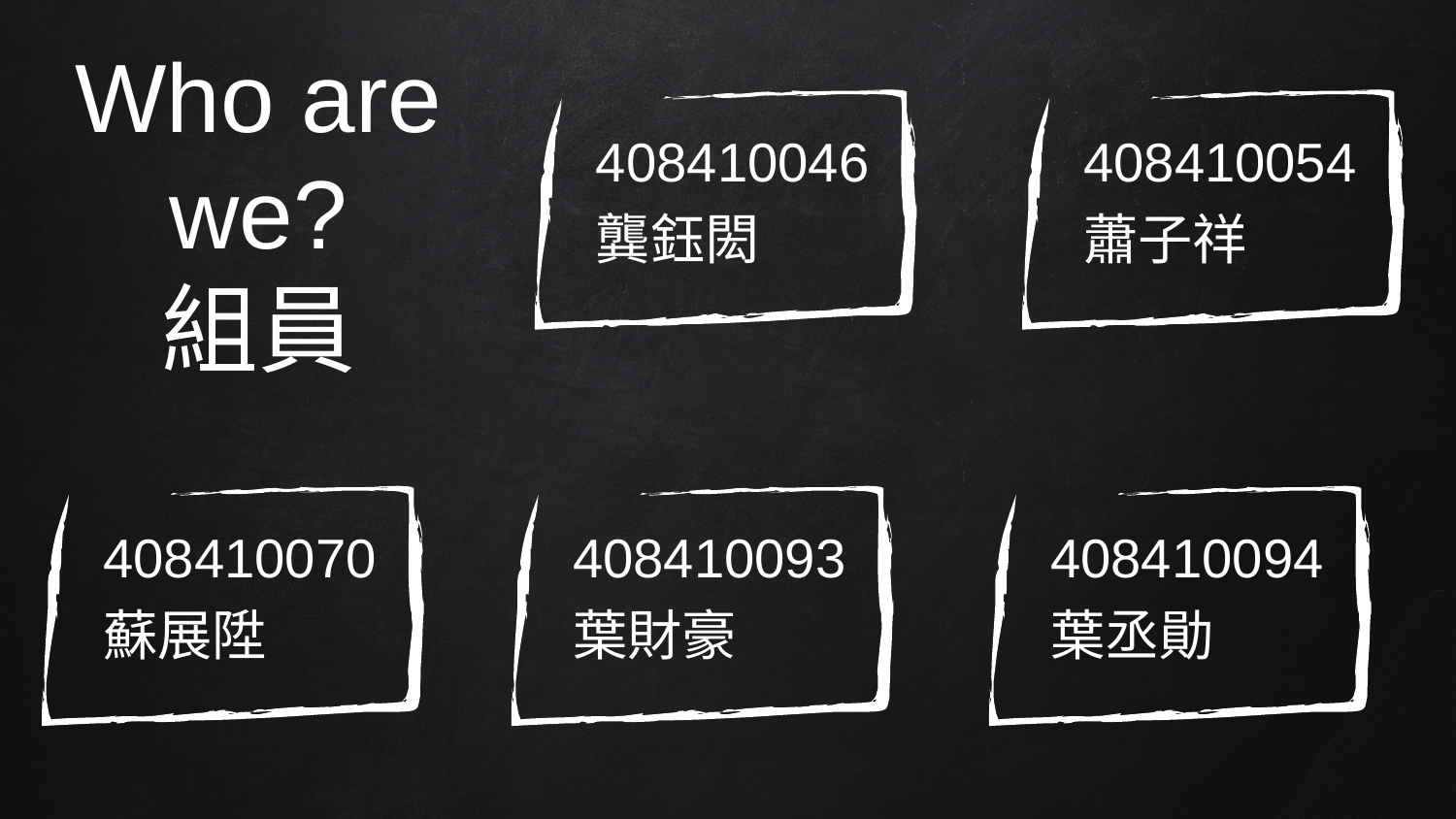

# Who are we?
組員

408410046
龔鈺閎
408410054
蕭子祥

408410070
蘇展陞
408410093
葉財豪
408410094
葉丞勛